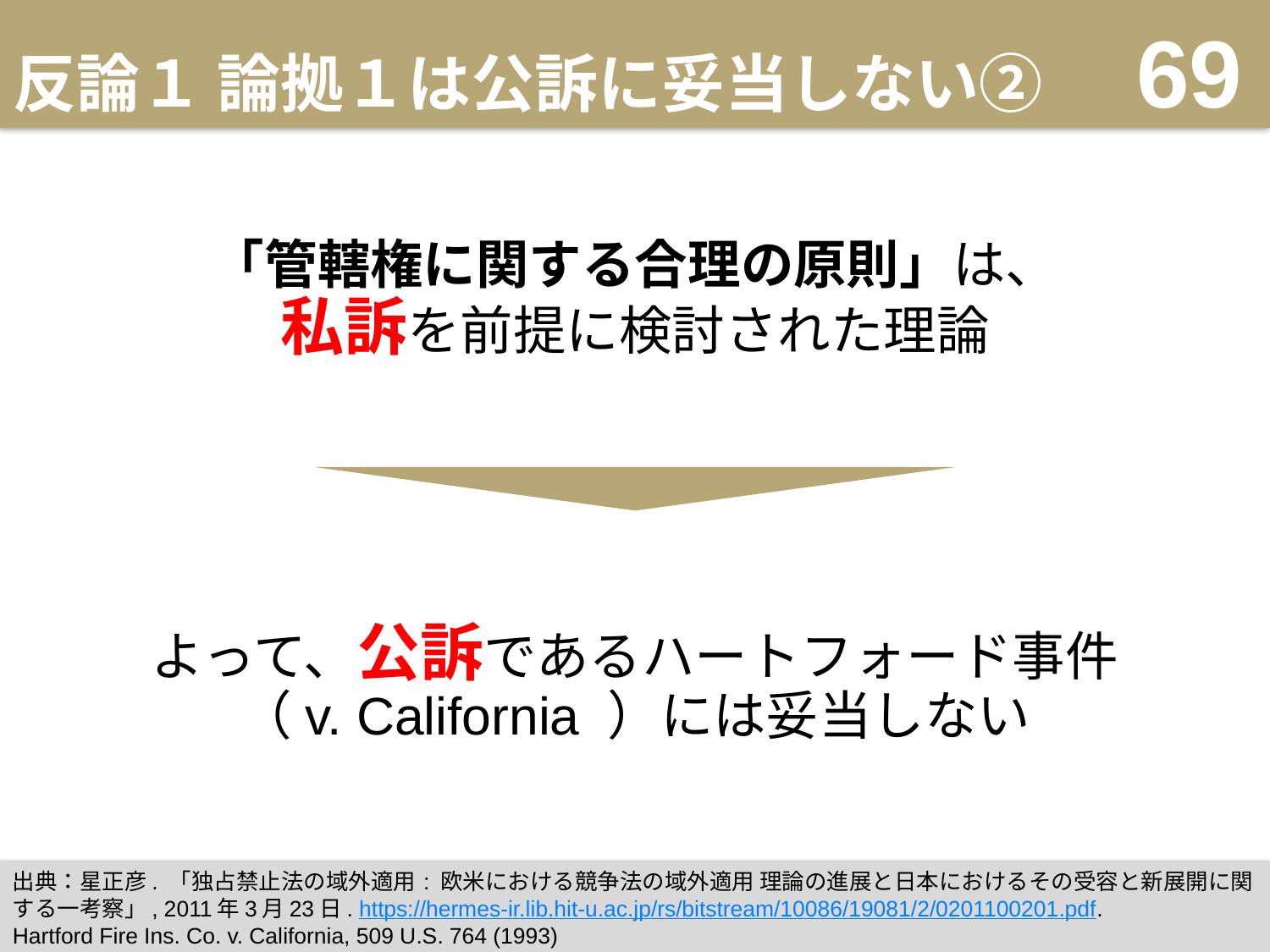

# 反論１ 論拠１は公訴に妥当しない②
69
よって、公訴であるハートフォード事件
（v. California ）には妥当しない
「管轄権に関する合理の原則」は、
私訴を前提に検討された理論

出典：星正彦. 「独占禁止法の域外適用 : 欧米における競争法の域外適用 理論の進展と日本におけるその受容と新展開に関する一考察」, 2011年3月23日. https://hermes-ir.lib.hit-u.ac.jp/rs/bitstream/10086/19081/2/0201100201.pdf.
Hartford Fire Ins. Co. v. California, 509 U.S. 764 (1993)